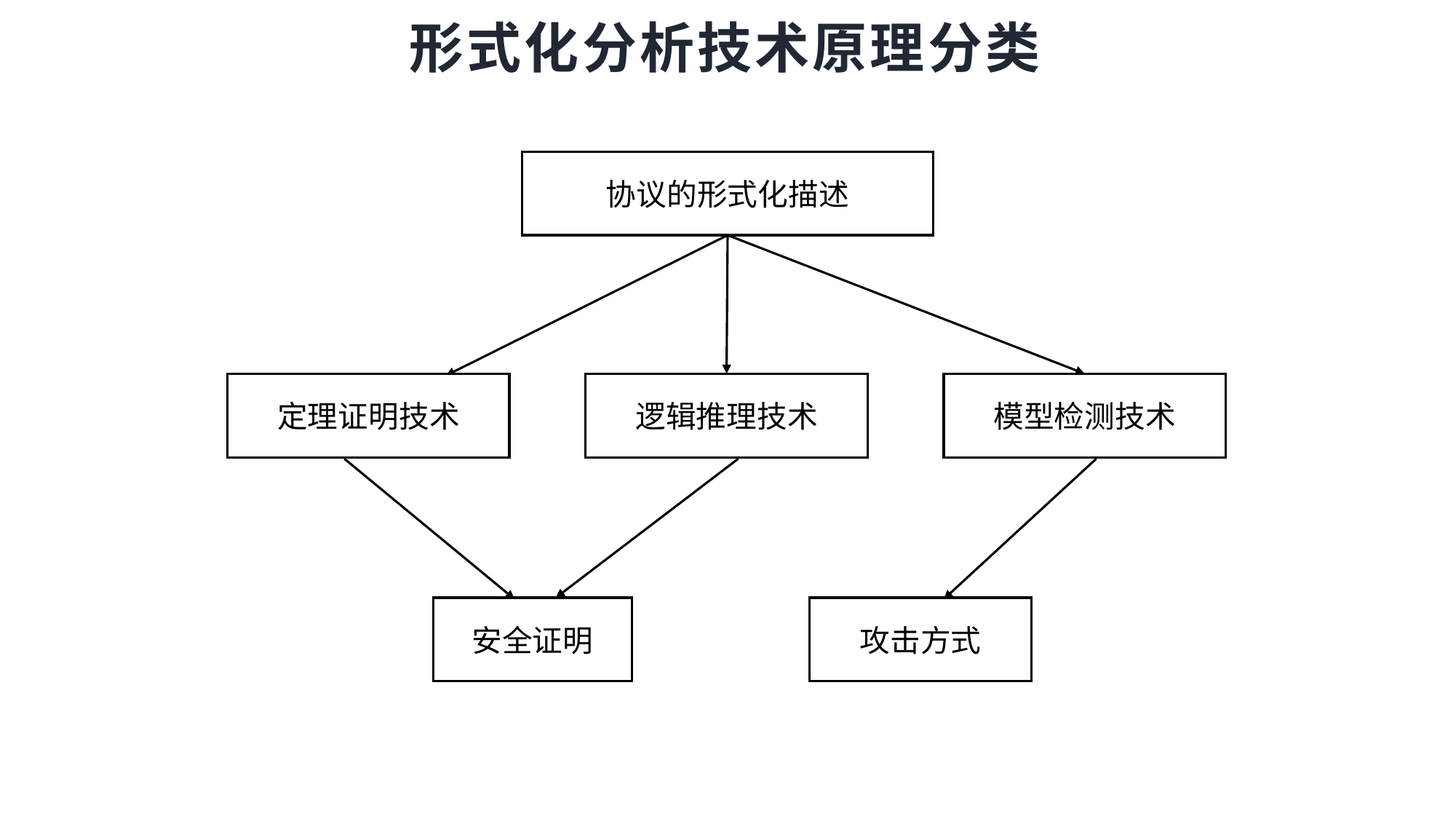

# 形式化分析技术原理分类
协议的形式化描述
模型检测技术
逻辑推理技术
定理证明技术
安全证明
攻击方式